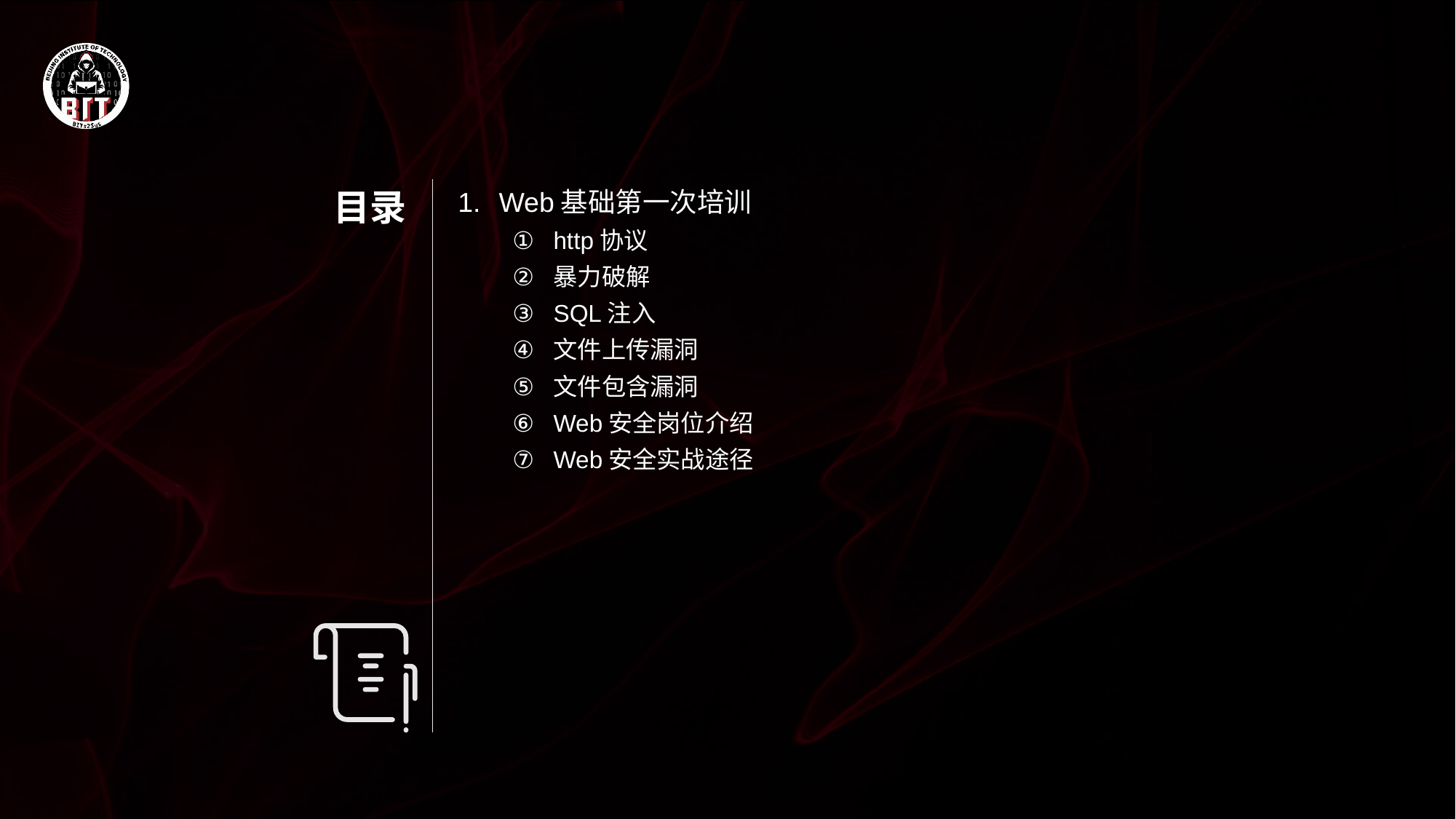

# 目录
Web基础第一次培训
http协议
暴力破解
SQL注入
文件上传漏洞
文件包含漏洞
Web安全岗位介绍
Web安全实战途径